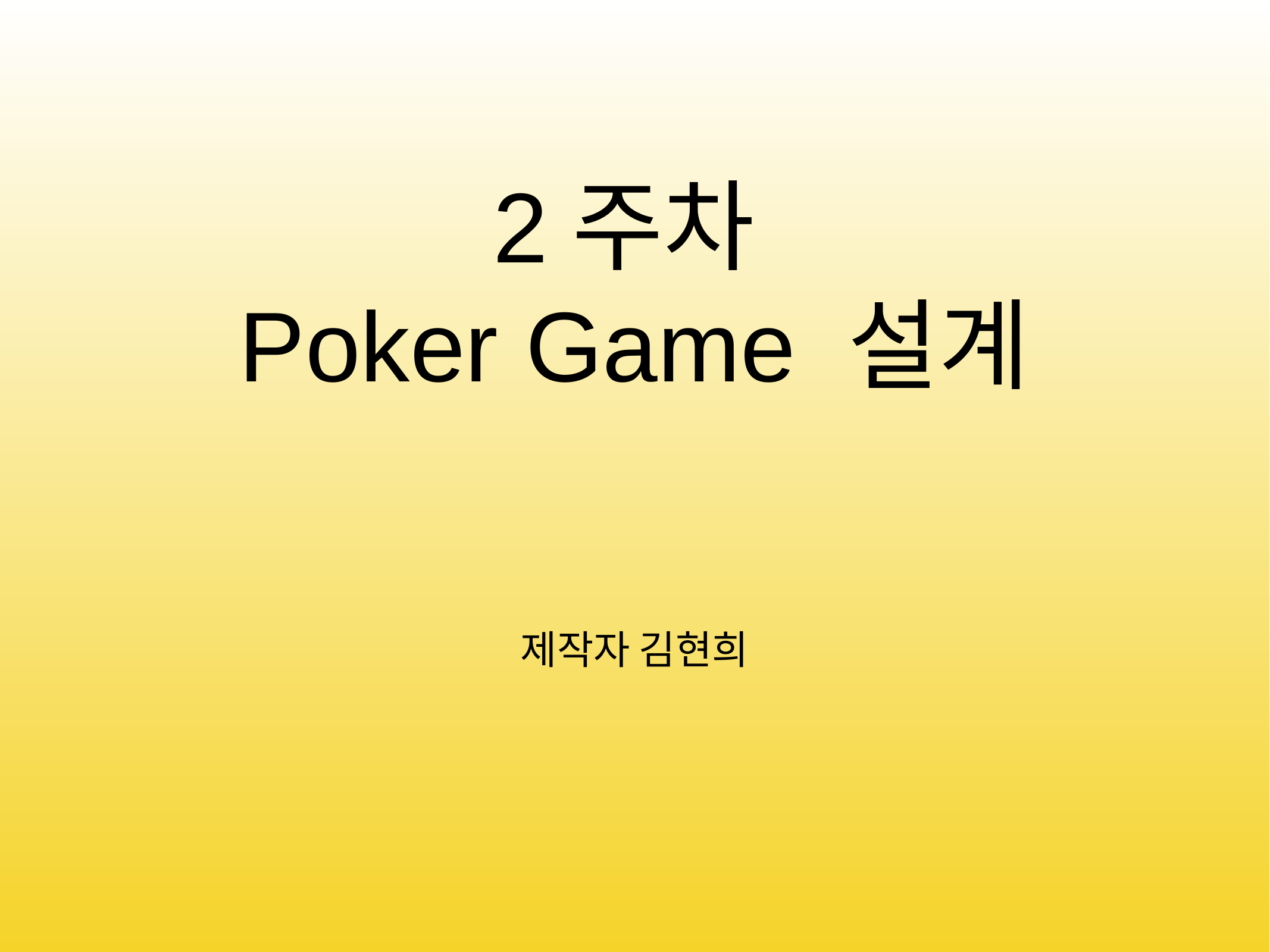

# 2주차 Poker Game 설계
제작자 김현희